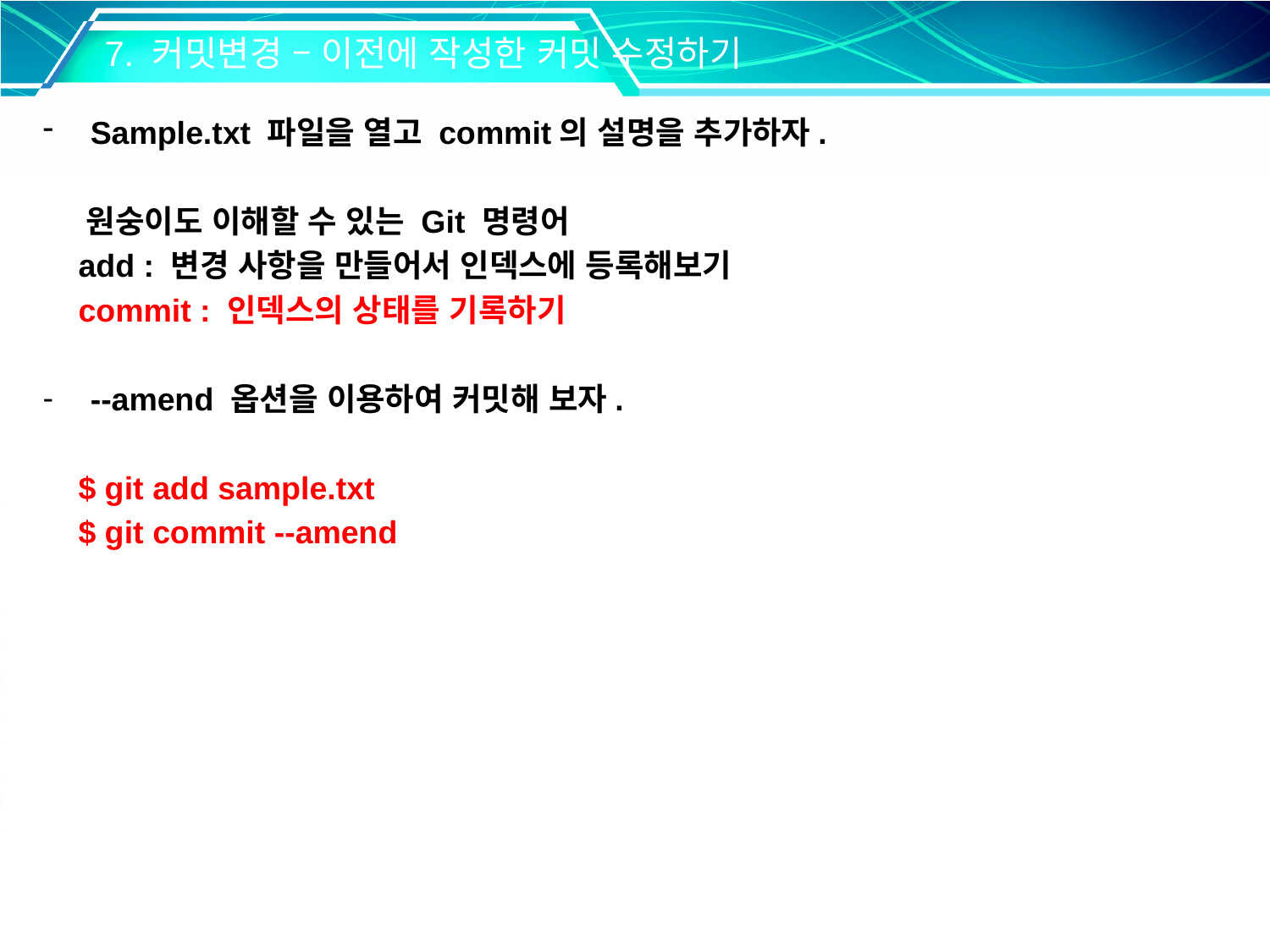

7. 커밋변경 – 이전에 작성한 커밋 수정하기
Sample.txt 파일을 열고 commit의 설명을 추가하자.

    원숭이도 이해할 수 있는 Git 명령어
    add : 변경 사항을 만들어서 인덱스에 등록해보기
    commit : 인덱스의 상태를 기록하기

--amend 옵션을 이용하여 커밋해 보자.

    $ git add sample.txt
    $ git commit --amend